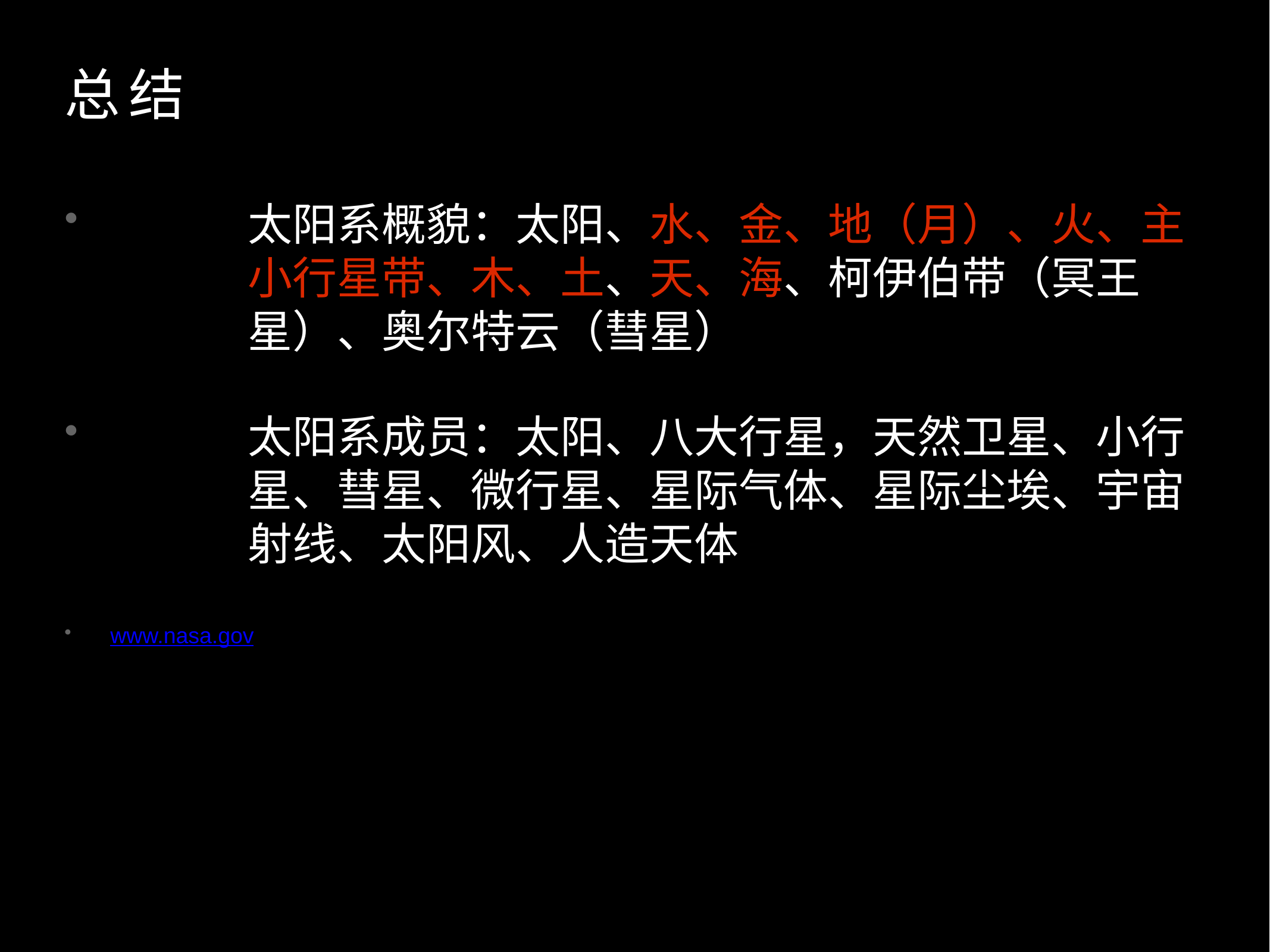

# 总结
太阳系概貌：太阳、水、金、地（月）、火、主小行星带、木、土、天、海、柯伊伯带（冥王星）、奥尔特云（彗星）
太阳系成员：太阳、八大行星，天然卫星、小行星、彗星、微行星、星际气体、星际尘埃、宇宙射线、太阳风、人造天体
www.nasa.gov